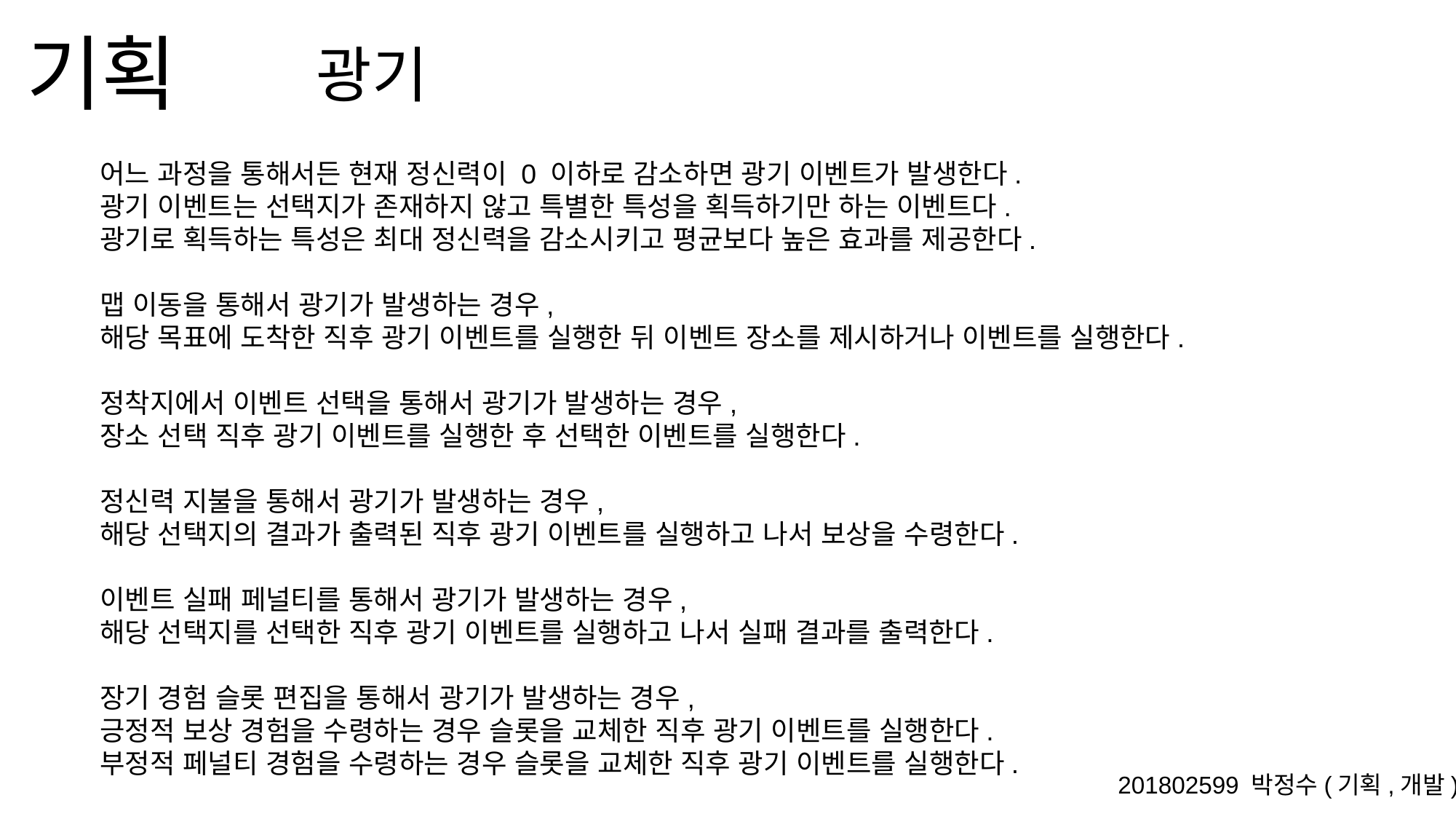

광기
어느 과정을 통해서든 현재 정신력이 0 이하로 감소하면 광기 이벤트가 발생한다.
광기 이벤트는 선택지가 존재하지 않고 특별한 특성을 획득하기만 하는 이벤트다.
광기로 획득하는 특성은 최대 정신력을 감소시키고 평균보다 높은 효과를 제공한다.

맵 이동을 통해서 광기가 발생하는 경우,
해당 목표에 도착한 직후 광기 이벤트를 실행한 뒤 이벤트 장소를 제시하거나 이벤트를 실행한다.

정착지에서 이벤트 선택을 통해서 광기가 발생하는 경우,
장소 선택 직후 광기 이벤트를 실행한 후 선택한 이벤트를 실행한다.

정신력 지불을 통해서 광기가 발생하는 경우,
해당 선택지의 결과가 출력된 직후 광기 이벤트를 실행하고 나서 보상을 수령한다.

이벤트 실패 페널티를 통해서 광기가 발생하는 경우,
해당 선택지를 선택한 직후 광기 이벤트를 실행하고 나서 실패 결과를 출력한다.

장기 경험 슬롯 편집을 통해서 광기가 발생하는 경우,
긍정적 보상 경험을 수령하는 경우 슬롯을 교체한 직후 광기 이벤트를 실행한다.
부정적 페널티 경험을 수령하는 경우 슬롯을 교체한 직후 광기 이벤트를 실행한다.